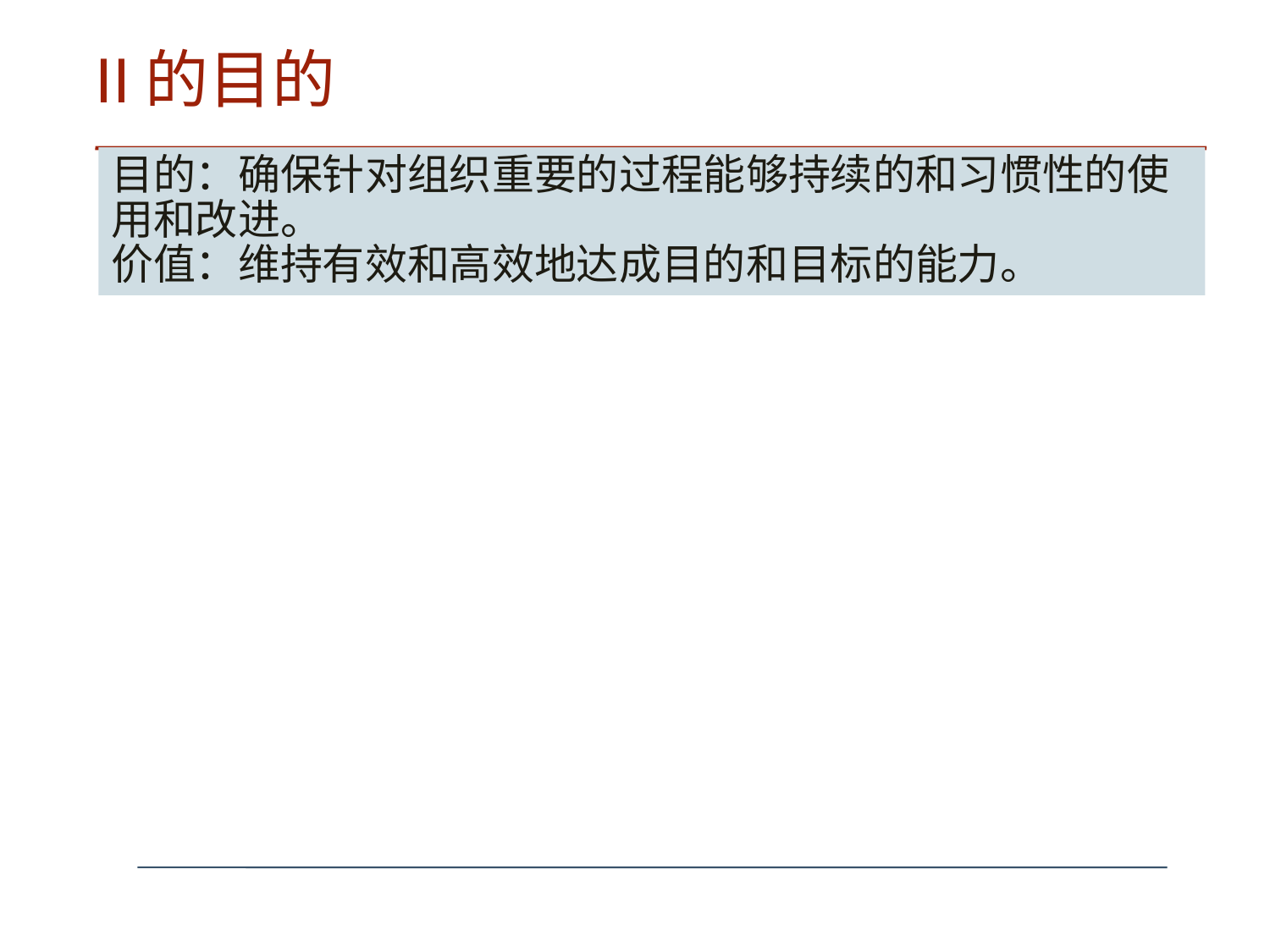

# II的目的
目的：确保针对组织重要的过程能够持续的和习惯性的使用和改进。
价值：维持有效和高效地达成目的和目标的能力。